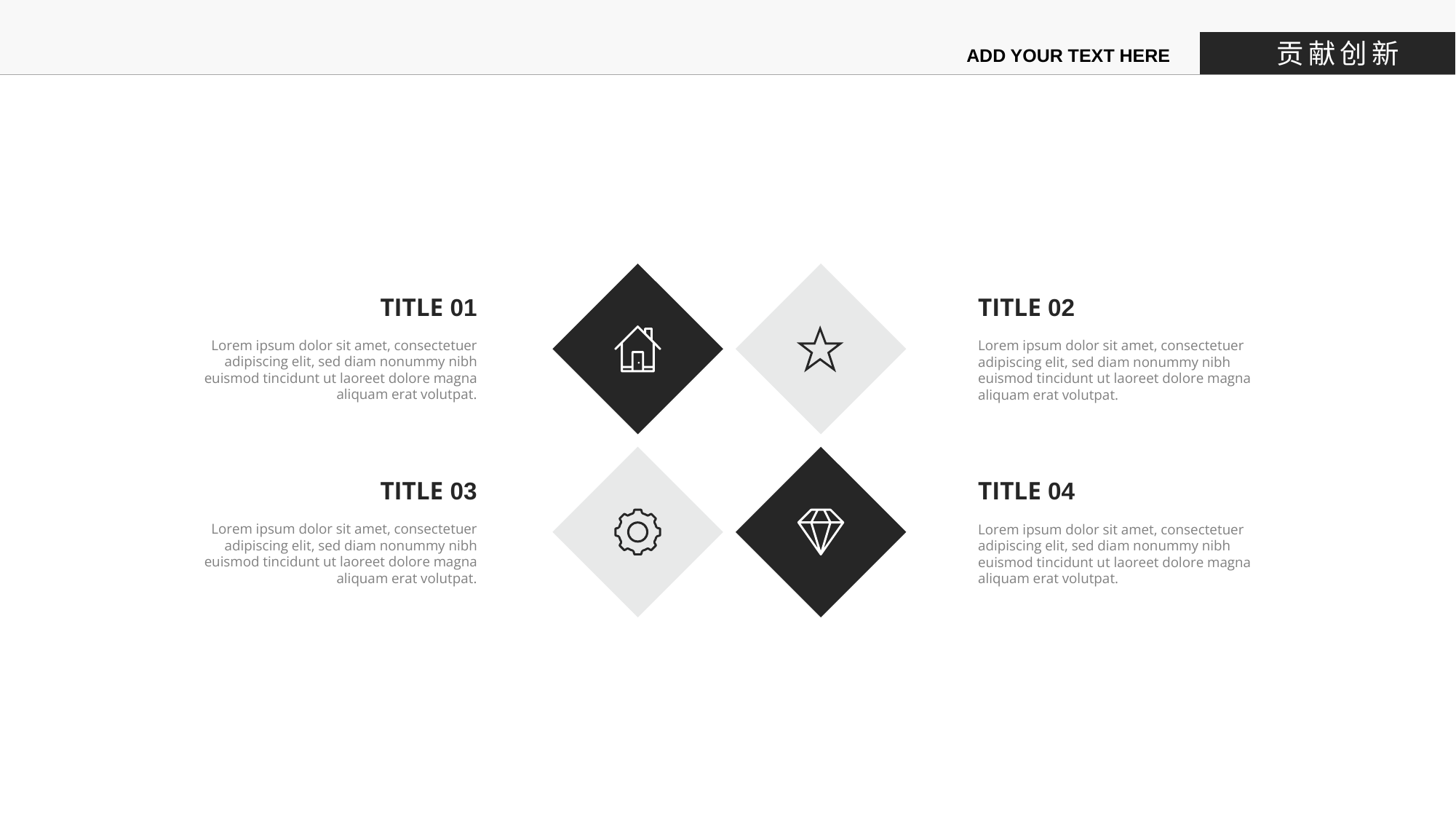

贡献创新
ADD YOUR TEXT HERE

TITLE 01
TITLE 02
Lorem ipsum dolor sit amet, consectetuer adipiscing elit, sed diam nonummy nibh euismod tincidunt ut laoreet dolore magna aliquam erat volutpat.
Lorem ipsum dolor sit amet, consectetuer adipiscing elit, sed diam nonummy nibh euismod tincidunt ut laoreet dolore magna aliquam erat volutpat.

TITLE 03
TITLE 04
Lorem ipsum dolor sit amet, consectetuer adipiscing elit, sed diam nonummy nibh euismod tincidunt ut laoreet dolore magna aliquam erat volutpat.
Lorem ipsum dolor sit amet, consectetuer adipiscing elit, sed diam nonummy nibh euismod tincidunt ut laoreet dolore magna aliquam erat volutpat.